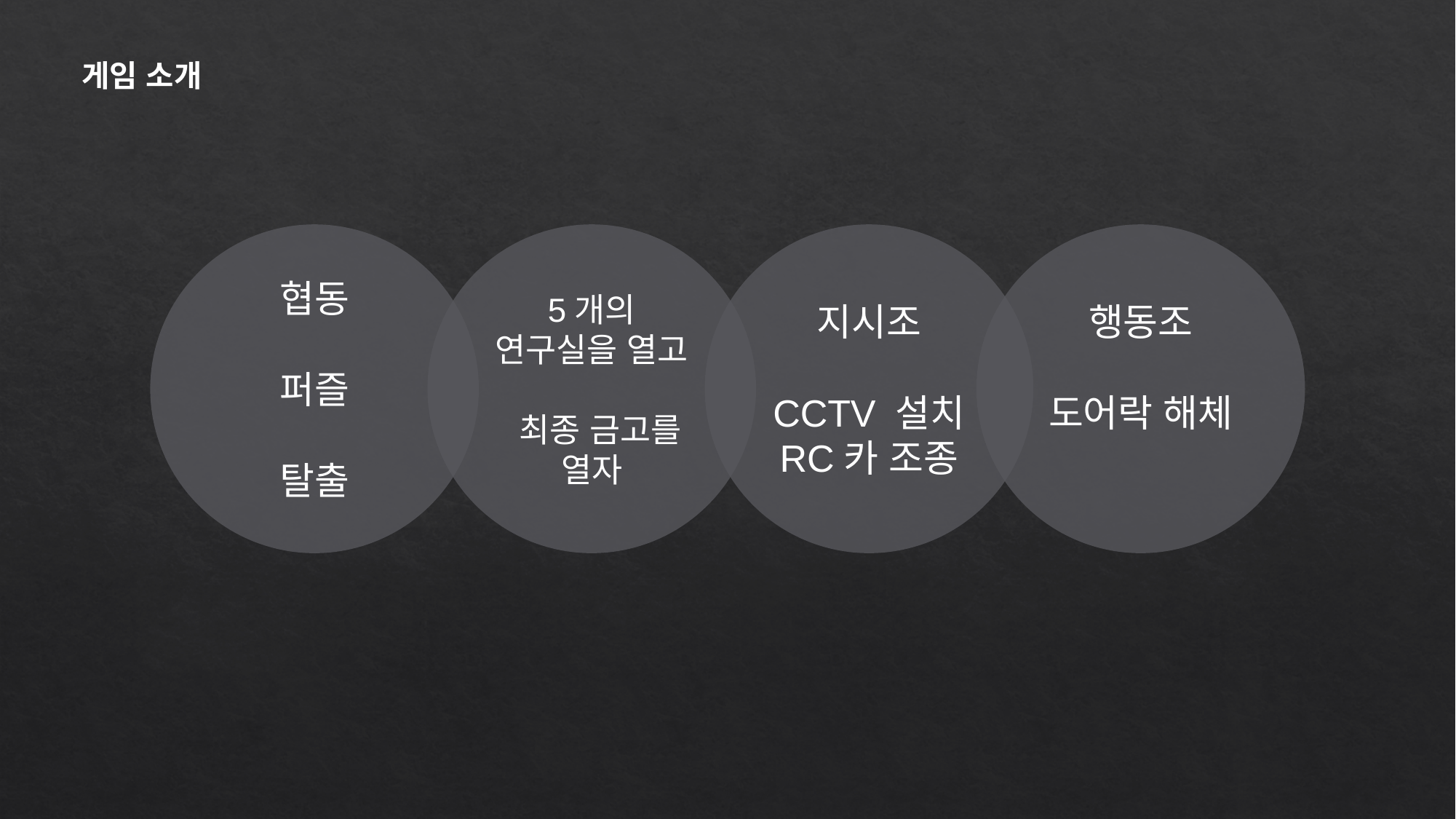

게임 소개
협동

퍼즐

탈출
5개의 연구실을 열고

 최종 금고를 열자
지시조

CCTV 설치
RC카 조종
행동조

도어락 해체